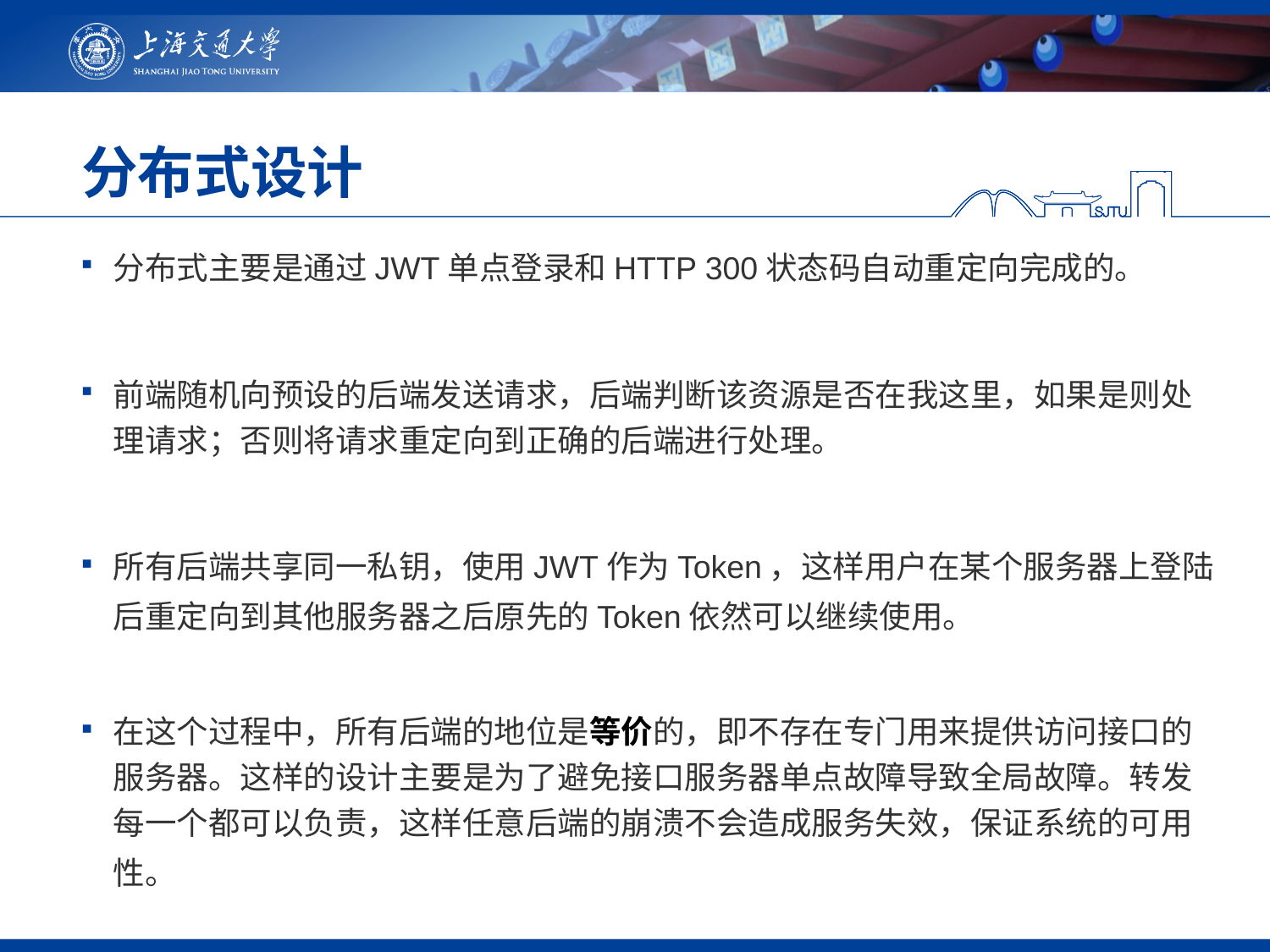

# 分布式设计
分布式主要是通过JWT单点登录和HTTP 300状态码自动重定向完成的。

前端随机向预设的后端发送请求，后端判断该资源是否在我这里，如果是则处理请求；否则将请求重定向到正确的后端进行处理。

所有后端共享同一私钥，使用JWT作为Token，这样用户在某个服务器上登陆后重定向到其他服务器之后原先的Token依然可以继续使用。
在这个过程中，所有后端的地位是等价的，即不存在专门用来提供访问接口的服务器。这样的设计主要是为了避免接口服务器单点故障导致全局故障。转发每一个都可以负责，这样任意后端的崩溃不会造成服务失效，保证系统的可用性。